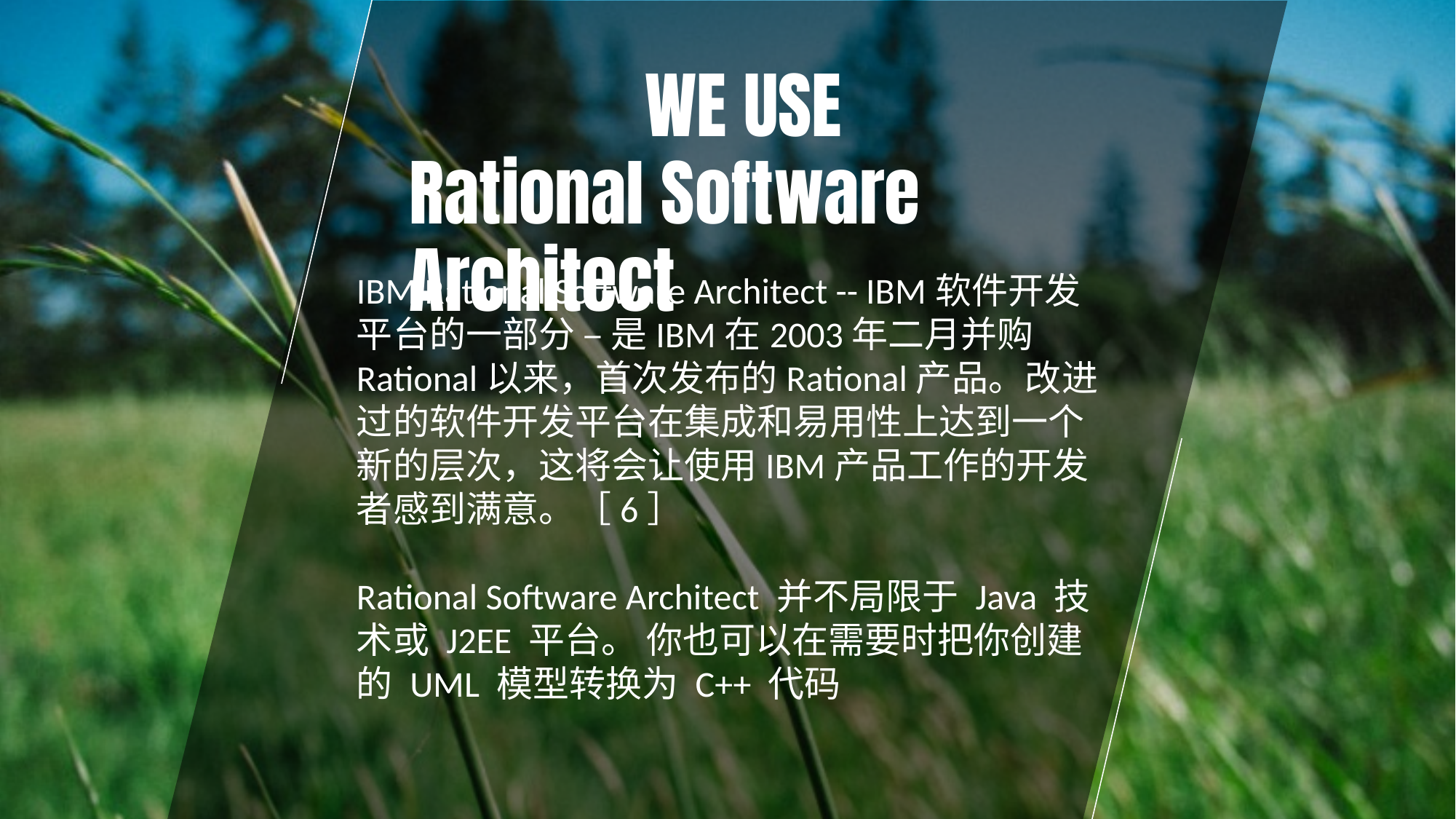

IBM Rational Software Architect -- IBM软件开发平台的一部分 – 是IBM在2003年二月并购Rational以来，首次发布的Rational产品。改进过的软件开发平台在集成和易用性上达到一个新的层次，这将会让使用IBM产品工作的开发者感到满意。［6］

Rational Software Architect 并不局限于 Java 技术或 J2EE 平台。 你也可以在需要时把你创建的 UML 模型转换为 C++ 代码
		 WE USE
Rational Software Architect